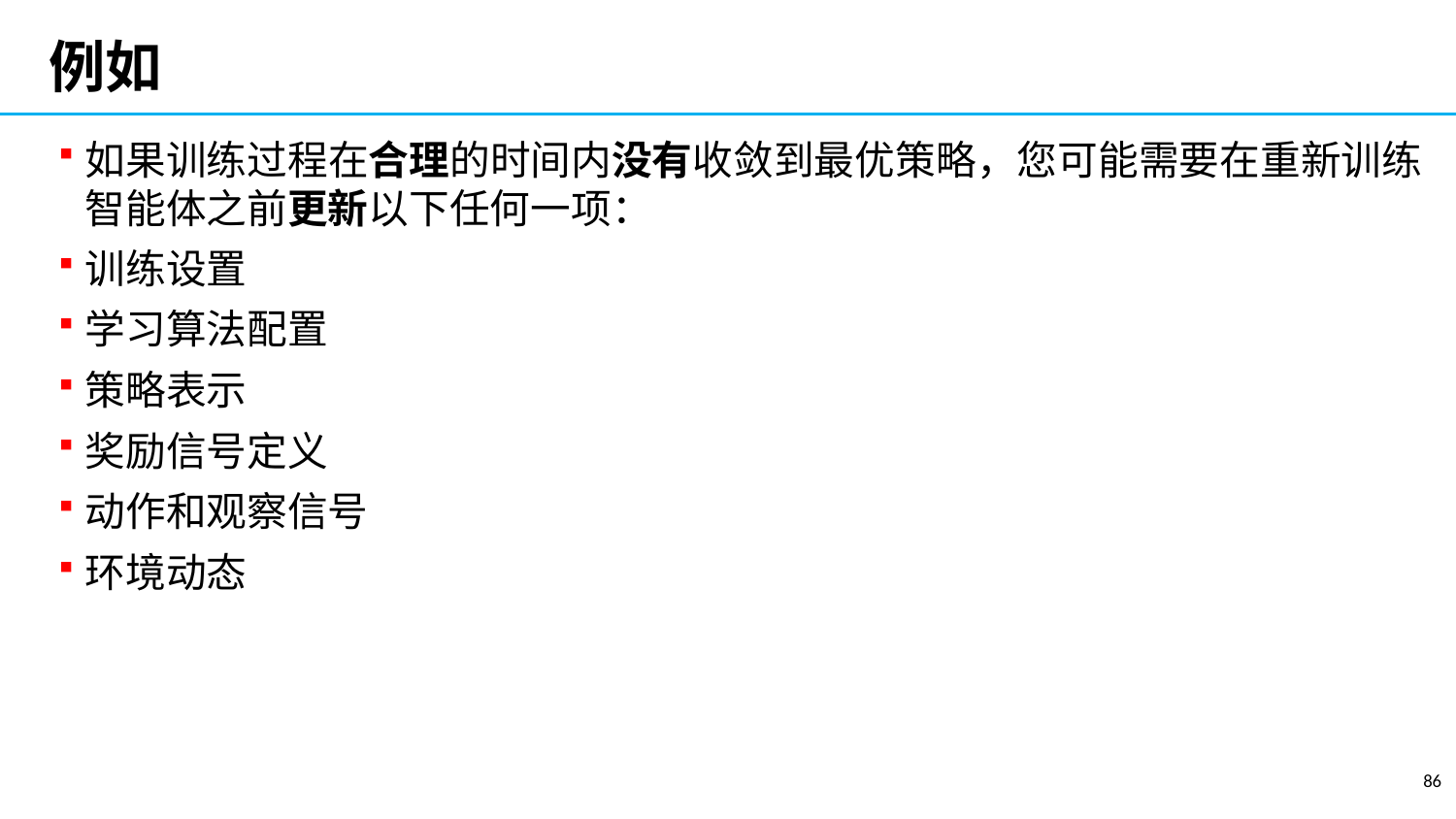

# 例如

如果训练过程在合理的时间内没有收敛到最优策略，您可能需要在重新训练智能体之前更新以下任何一项：
训练设置
学习算法配置
策略表示
奖励信号定义
动作和观察信号
环境动态
86